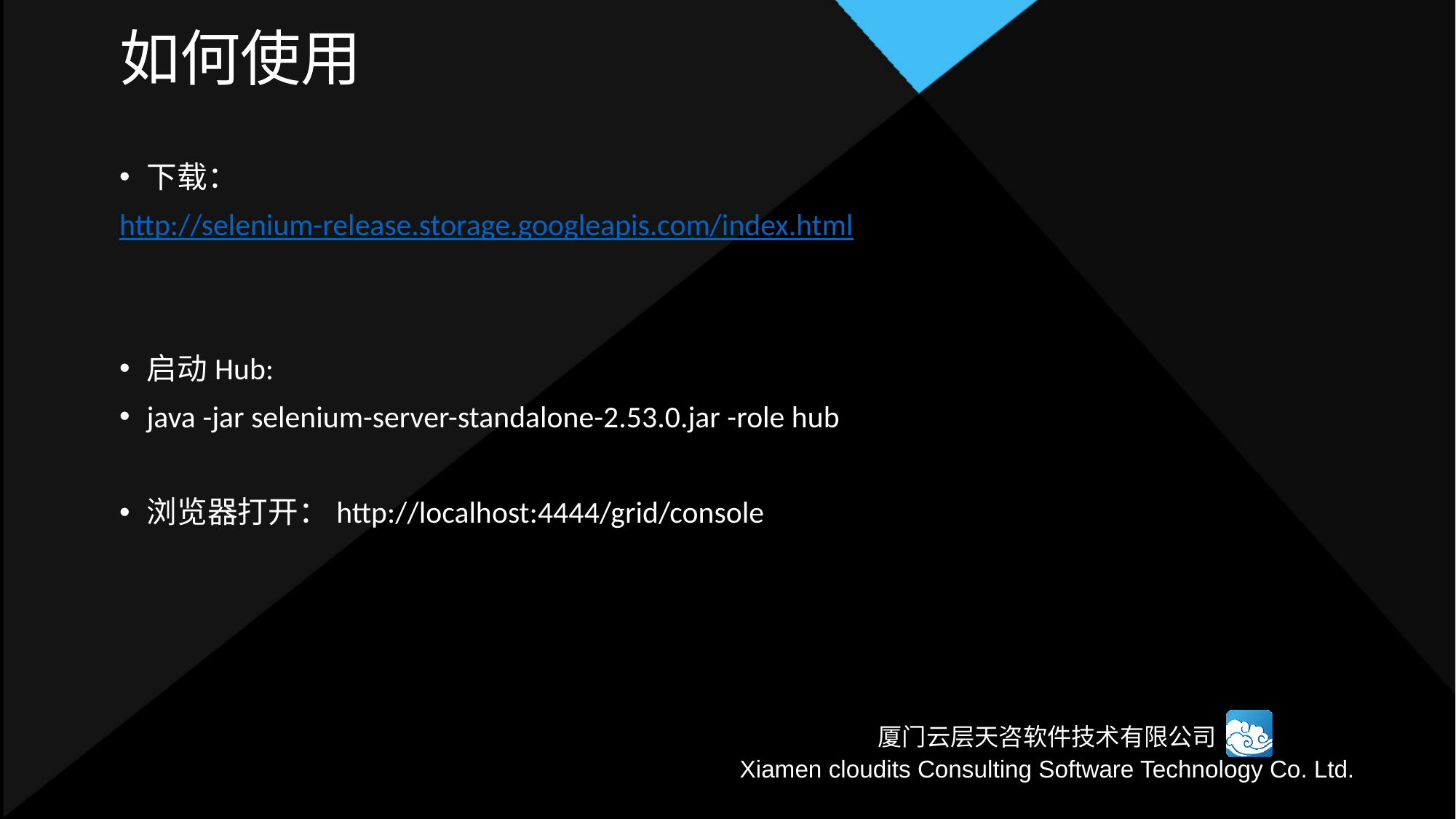

如何使用

下载：
http://selenium-release.storage.googleapis.com/index.html

启动Hub:
java -jar selenium-server-standalone-2.53.0.jar -role hub

浏览器打开：http://localhost:4444/grid/console